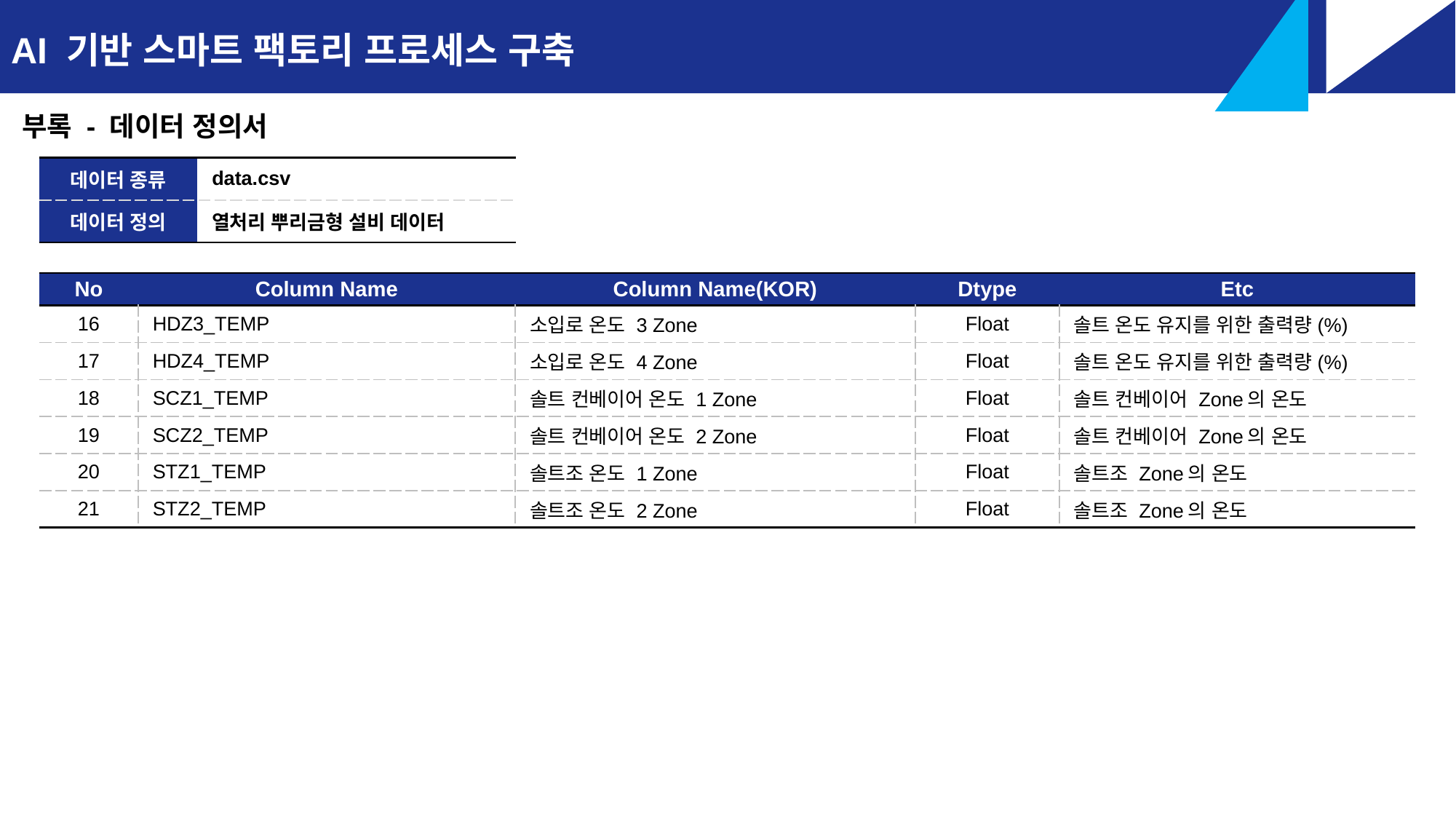

AI 기반 스마트 팩토리 프로세스 구축
부록 - 데이터 정의서
| 데이터 종류 | data.csv |
| --- | --- |
| 데이터 정의 | 열처리 뿌리금형 설비 데이터 |
| No | Column Name | Column Name(KOR) | Dtype | Etc |
| --- | --- | --- | --- | --- |
| 16 | HDZ3\_TEMP | 소입로 온도 3 Zone | Float | 솔트 온도 유지를 위한 출력량(%) |
| 17 | HDZ4\_TEMP | 소입로 온도 4 Zone | Float | 솔트 온도 유지를 위한 출력량(%) |
| 18 | SCZ1\_TEMP | 솔트 컨베이어 온도 1 Zone | Float | 솔트 컨베이어 Zone의 온도 |
| 19 | SCZ2\_TEMP | 솔트 컨베이어 온도 2 Zone | Float | 솔트 컨베이어 Zone의 온도 |
| 20 | STZ1\_TEMP | 솔트조 온도 1 Zone | Float | 솔트조 Zone의 온도 |
| 21 | STZ2\_TEMP | 솔트조 온도 2 Zone | Float | 솔트조 Zone의 온도 |